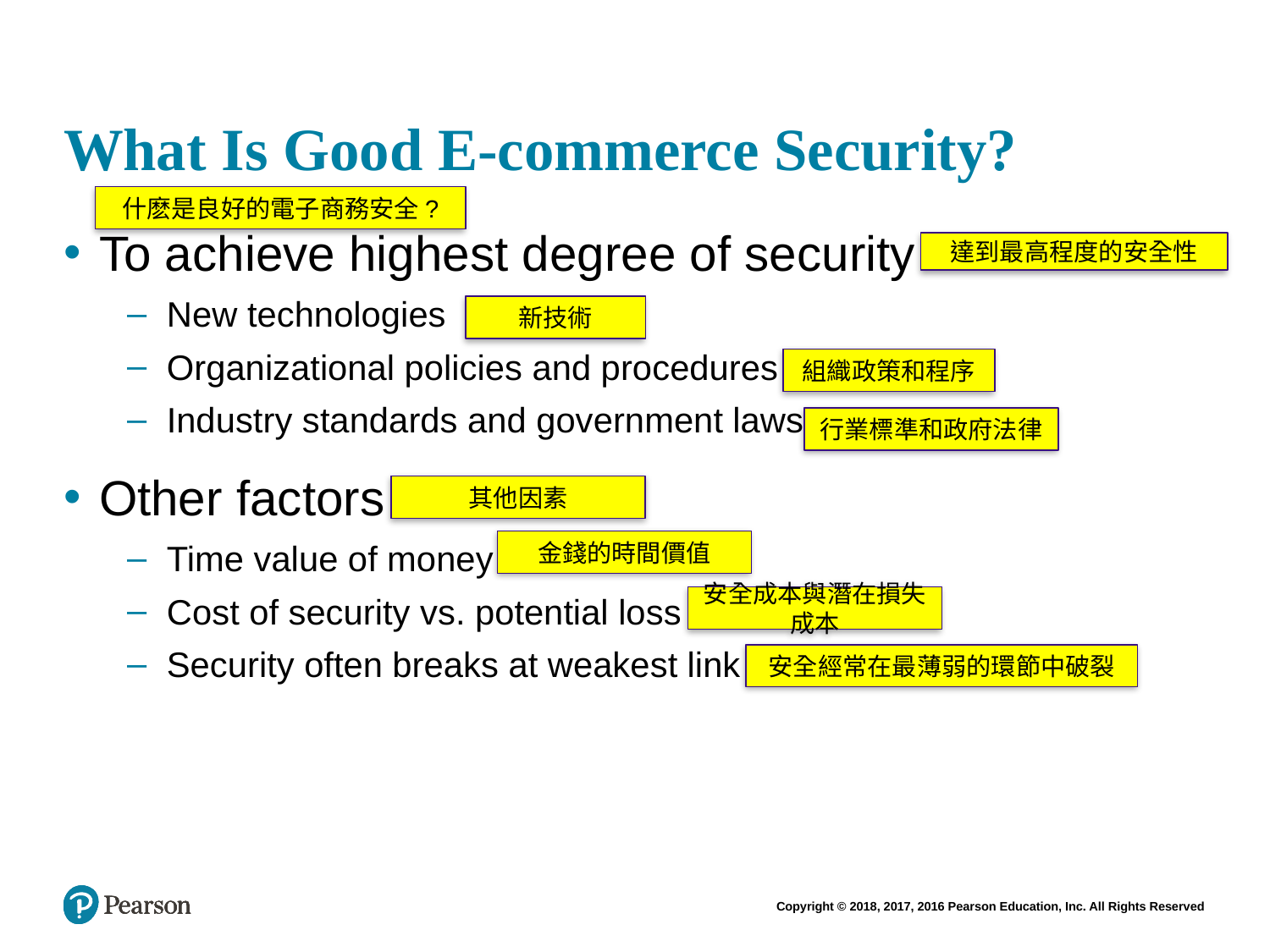

# What Is Good E-commerce Security?
什麽是良好的電子商務安全?
To achieve highest degree of security
New technologies
Organizational policies and procedures
Industry standards and government laws
Other factors
Time value of money
Cost of security vs. potential loss
Security often breaks at weakest link
達到最高程度的安全性
新技術
組織政策和程序
行業標準和政府法律
其他因素
金錢的時間價值
安全成本與潛在損失成本
安全經常在最薄弱的環節中破裂